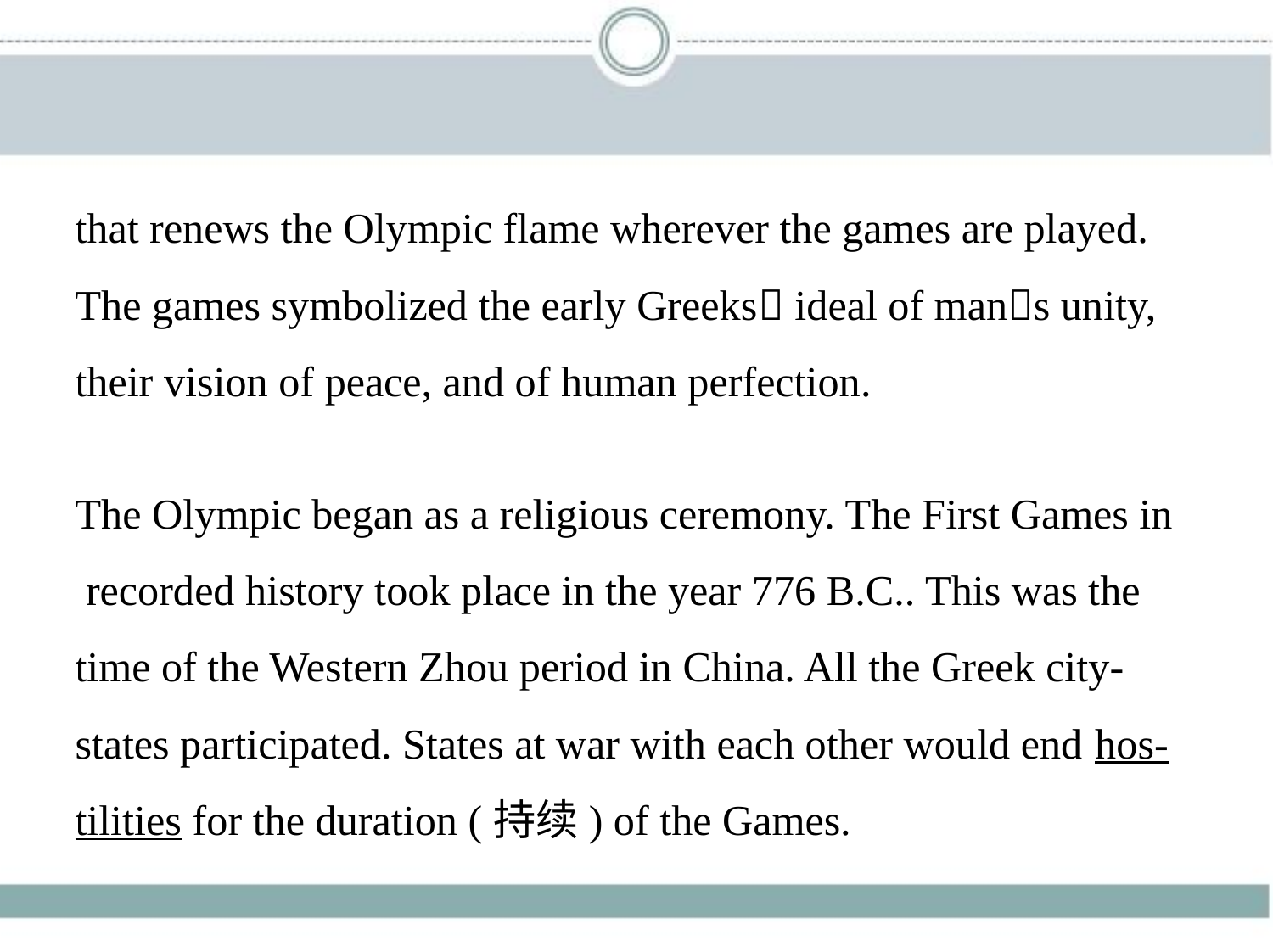

that renews the Olympic flame wherever the games are played.
The games symbolized the early Greeks􀆳 ideal of man􀆳s unity,
their vision of peace, and of human perfection.
The Olympic began as a religious ceremony. The First Games in
 recorded history took place in the year 776 B.C.. This was the
time of the Western Zhou period in China. All the Greek city-
states participated. States at war with each other would end hos-
tilities for the duration (持续) of the Games.